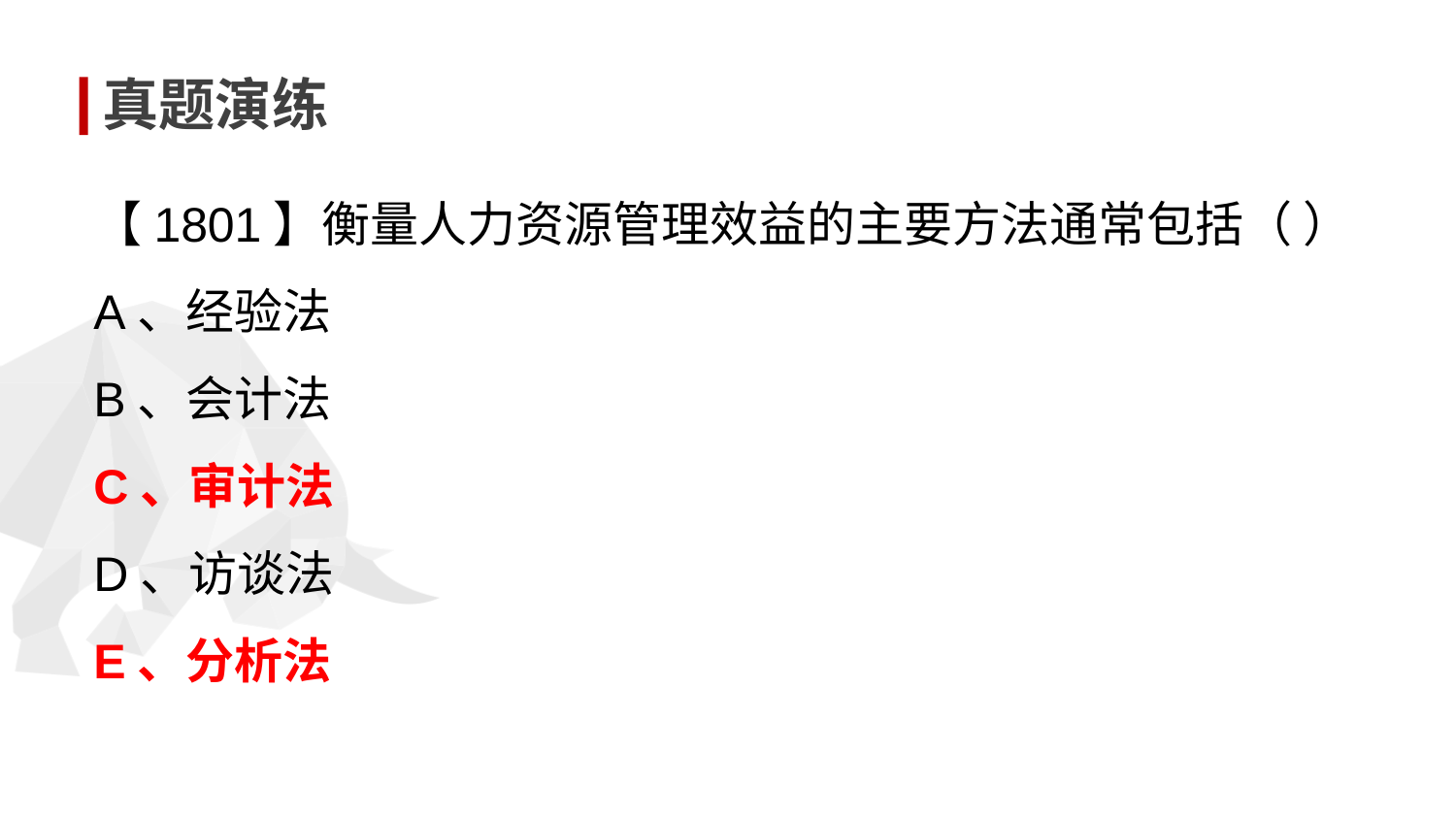

真题演练
【1801】衡量人力资源管理效益的主要方法通常包括（ ）
A、经验法
B、会计法
C、审计法
D、访谈法
E、分析法